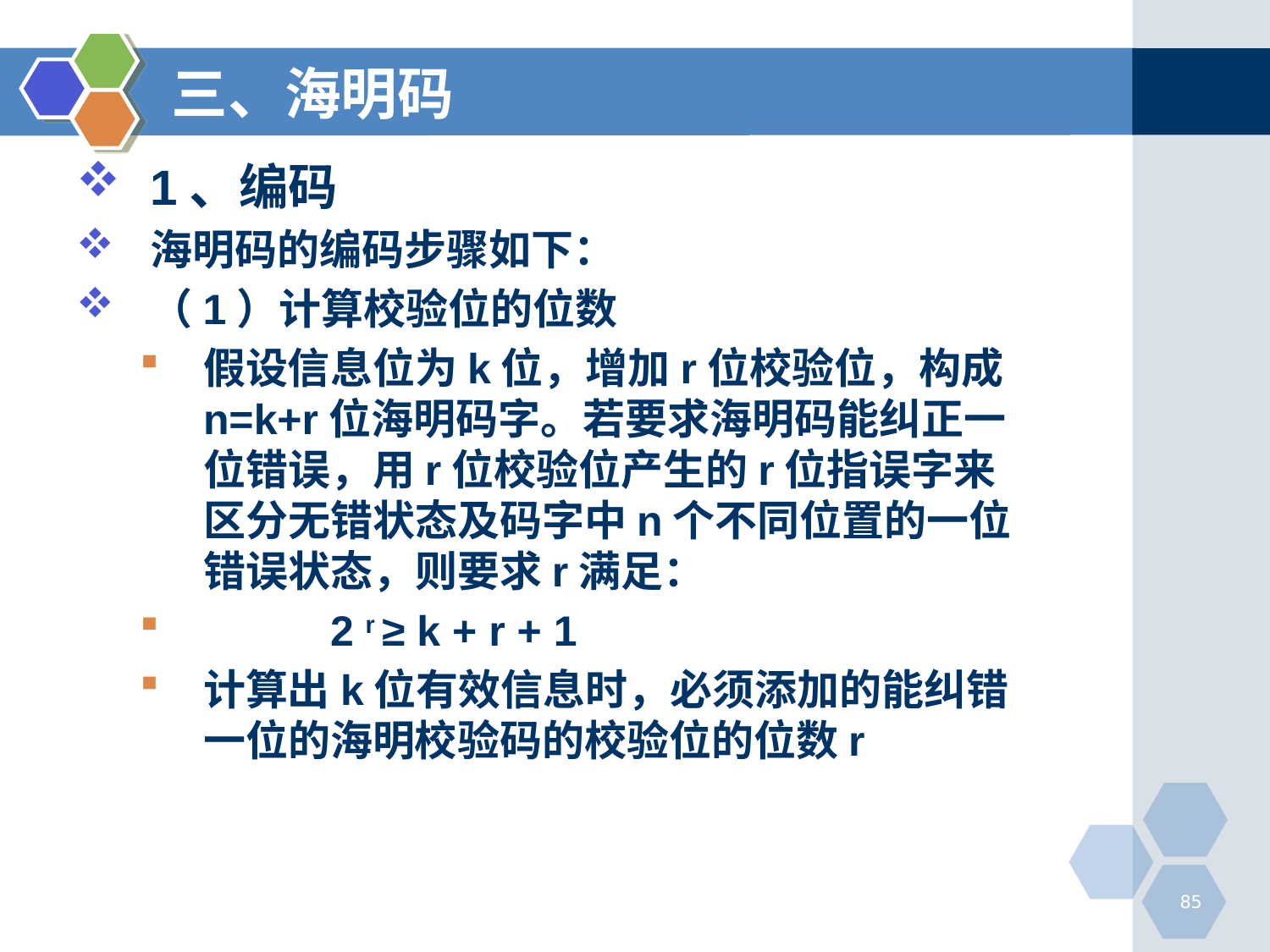

# 三、海明码
1、编码
海明码的编码步骤如下：
（1）计算校验位的位数
假设信息位为k位，增加r位校验位，构成n=k+r位海明码字。若要求海明码能纠正一位错误，用r位校验位产生的r位指误字来区分无错状态及码字中n个不同位置的一位错误状态，则要求r满足：
	2 r ≥ k + r + 1
计算出k位有效信息时，必须添加的能纠错一位的海明校验码的校验位的位数r
85